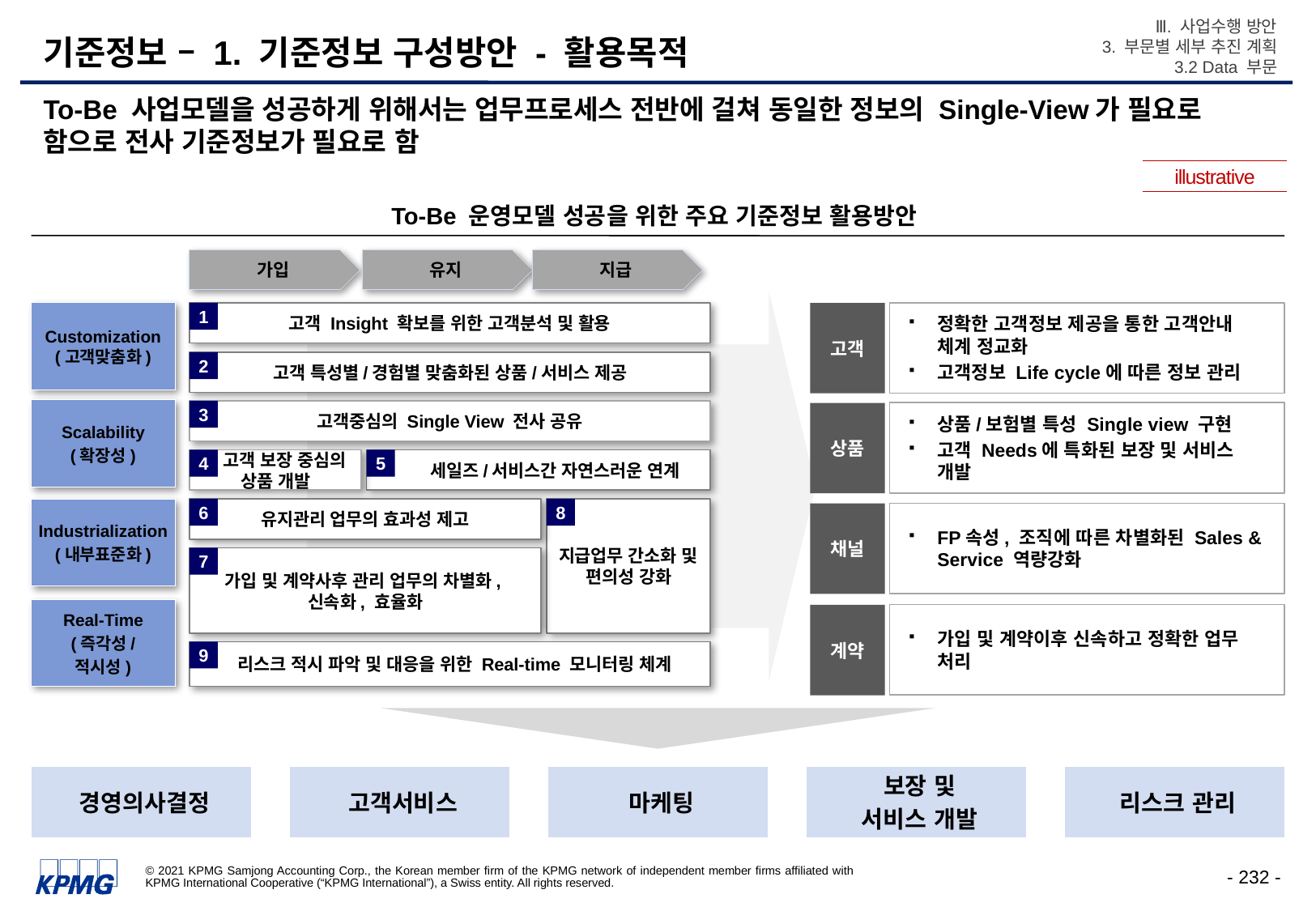

Ⅲ. 사업수행 방안
3. 부문별 세부 추진 계획
3.2 Data 부문
# 기준정보 – 1. 기준정보 구성방안 - 활용목적
To-Be 사업모델을 성공하게 위해서는 업무프로세스 전반에 걸쳐 동일한 정보의 Single-View가 필요로 함으로 전사 기준정보가 필요로 함
illustrative
To-Be 운영모델 성공을 위한 주요 기준정보 활용방안
가입
유지
지급

Customization
(고객맞춤화)
고객 Insight 확보를 위한 고객분석 및 활용
1
정확한 고객정보 제공을 통한 고객안내  체계 정교화
고객정보 Life cycle에 따른 정보 관리
고객
고객 특성별/경험별 맞춤화된 상품/서비스 제공
2
Scalability
(확장성)
고객중심의 Single View 전사 공유
3
상품/보험별 특성 Single view 구현
고객 Needs에 특화된 보장 및 서비스    개발
상품
    고객 보장 중심의
상품 개발
4
      세일즈/서비스간 자연스러운 연계
5
유지관리 업무의 효과성 제고
6
8
지급업무 간소화 및
편의성 강화
Industrialization
(내부표준화)
FP속성, 조직에 따른 차별화된 Sales & Service 역량강화
채널
가입 및 계약사후 관리 업무의 차별화,
신속화, 효율화
7
Real-Time
(즉각성/
적시성)
가입 및 계약이후 신속하고 정확한 업무 처리
계약
리스크 적시 파악 및 대응을 위한 Real-time 모니터링 체계
9

경영의사결정
고객서비스
마케팅
보장 및
서비스 개발
리스크 관리